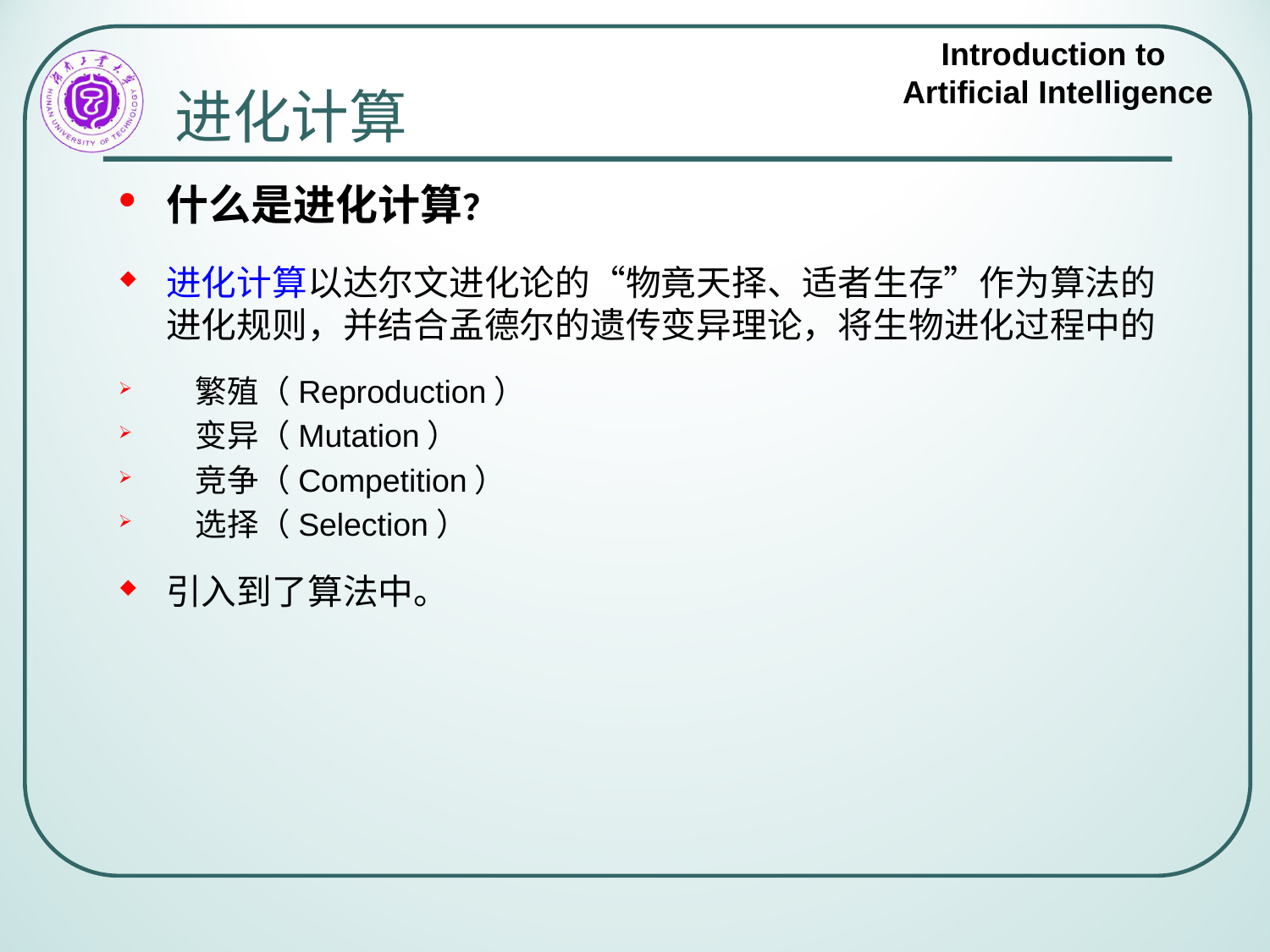

# 进化计算
什么是进化计算？

进化计算以达尔文进化论的“物竟天择、适者生存”作为算法的进化规则，并结合孟德尔的遗传变异理论，将生物进化过程中的

   繁殖（Reproduction）
   变异（Mutation）
   竞争（Competition）
   选择（Selection）

引入到了算法中。